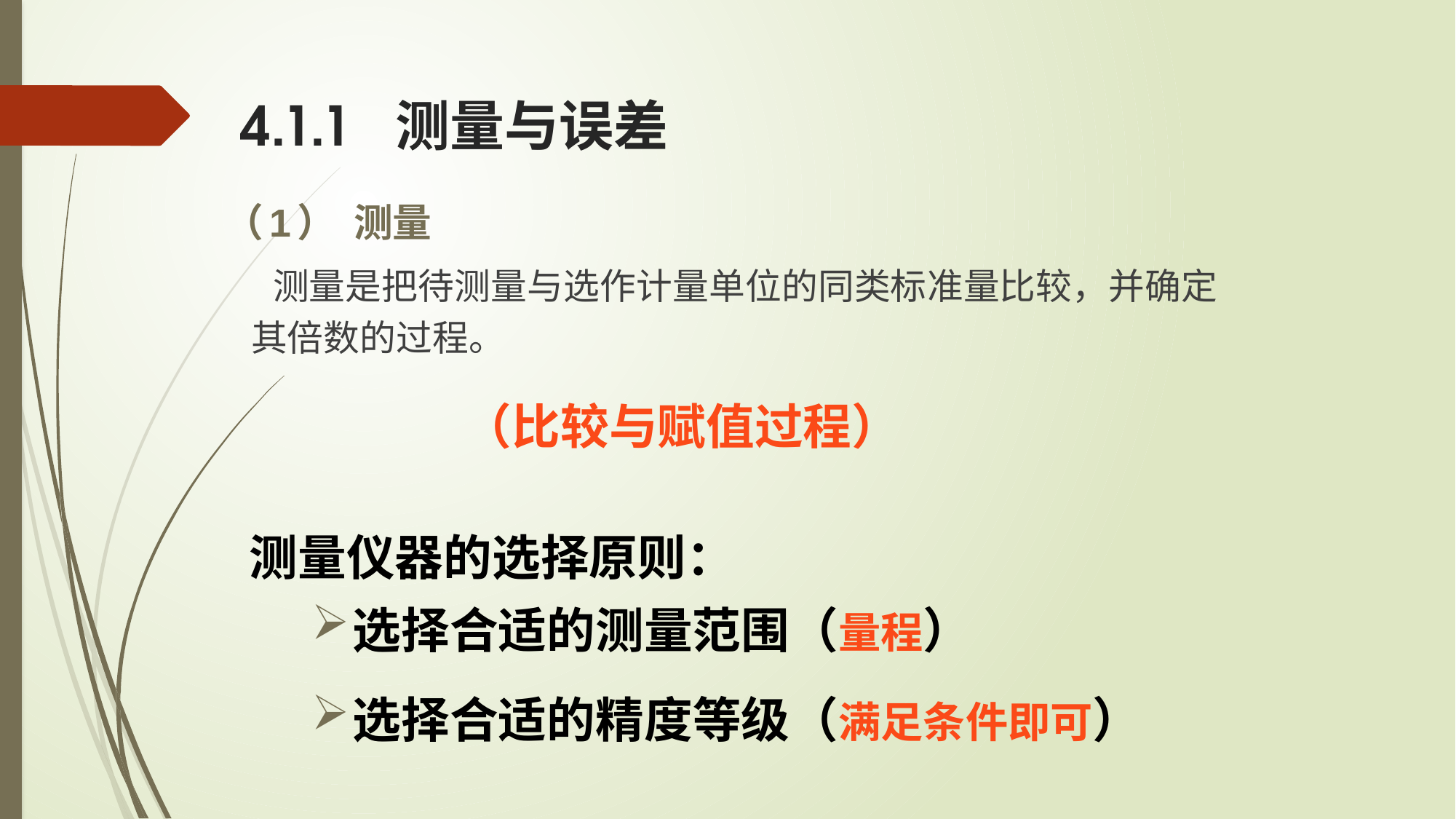

# 4.1.1  测量与误差
  （1）  测量
		  测量是把待测量与选作计量单位的同类标准量比较，并确定其倍数的过程。
（比较与赋值过程）
测量仪器的选择原则：
选择合适的测量范围（量程）

选择合适的精度等级（满足条件即可）